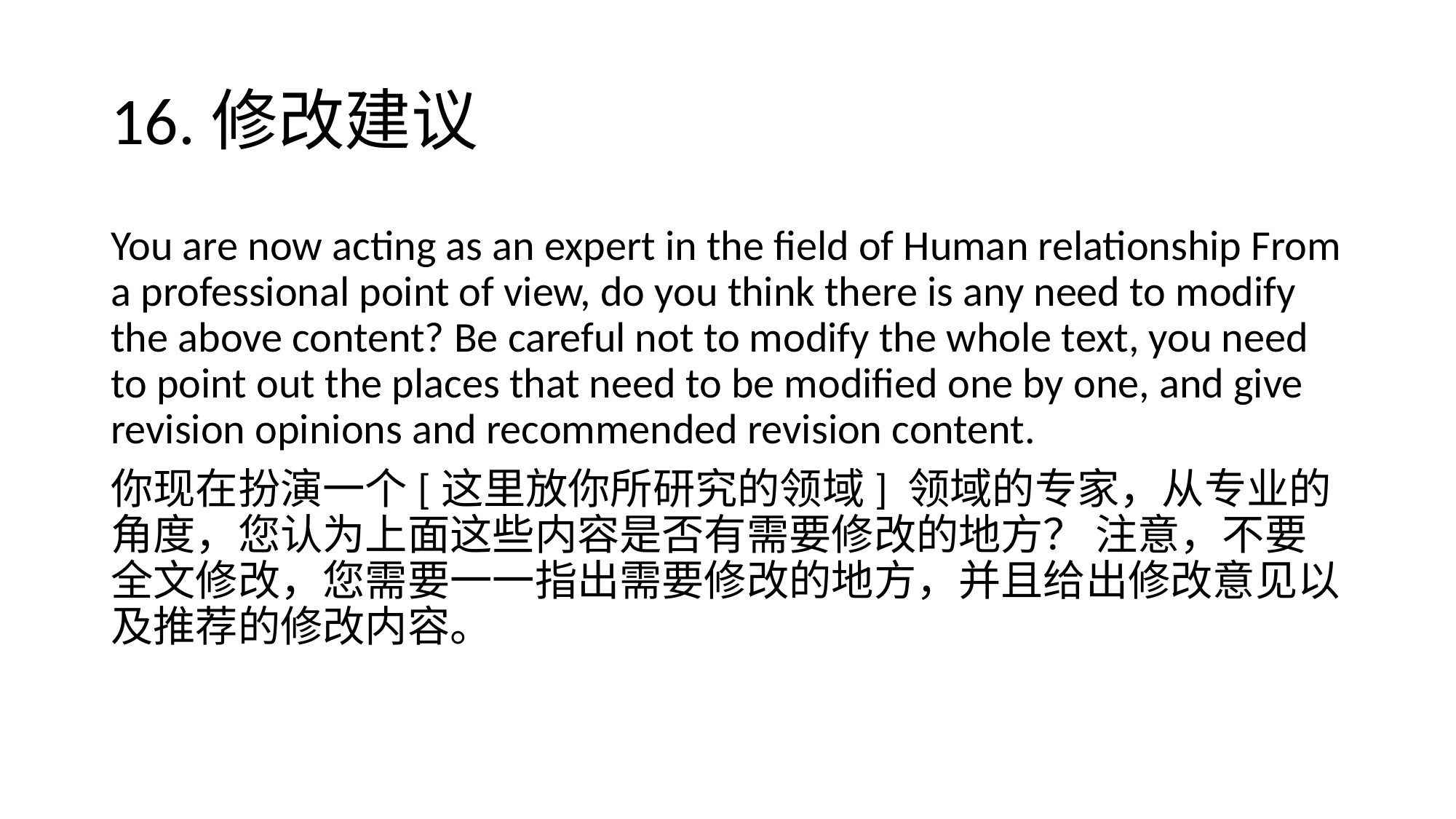

# 16.修改建议
You are now acting as an expert in the field of Human relationship From a professional point of view, do you think there is any need to modify the above content? Be careful not to modify the whole text, you need to point out the places that need to be modified one by one, and give revision opinions and recommended revision content.
你现在扮演一个[这里放你所研究的领域] 领域的专家，从专业的角度，您认为上面这些内容是否有需要修改的地方？ 注意，不要全文修改，您需要一一指出需要修改的地方，并且给出修改意见以及推荐的修改内容。